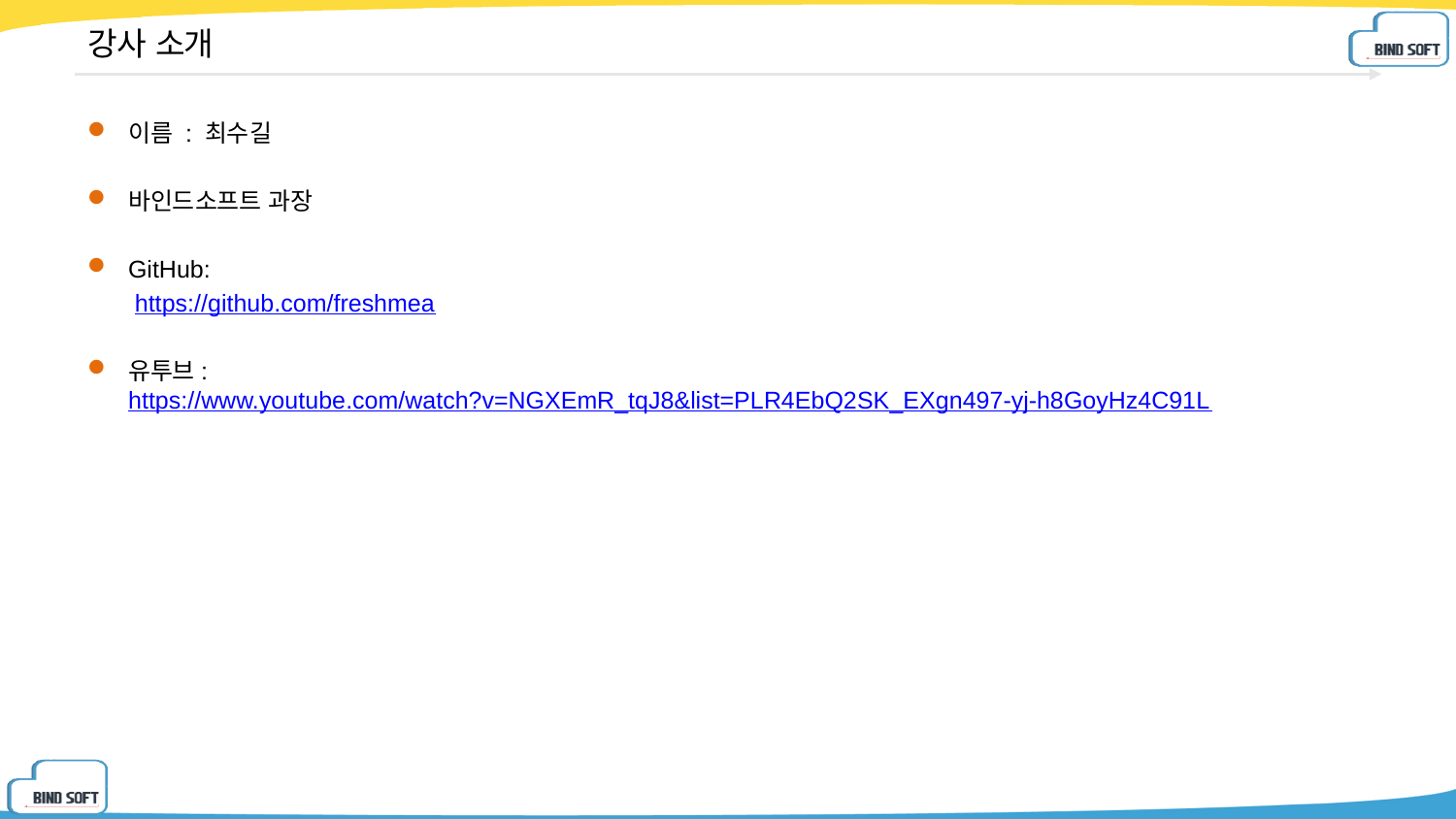

# 강사 소개
이름 : 최수길

바인드소프트 과장

GitHub:
       https://github.com/freshmea

유투브:
https://www.youtube.com/watch?v=NGXEmR_tqJ8&list=PLR4EbQ2SK_EXgn497-yj-h8GoyHz4C91L